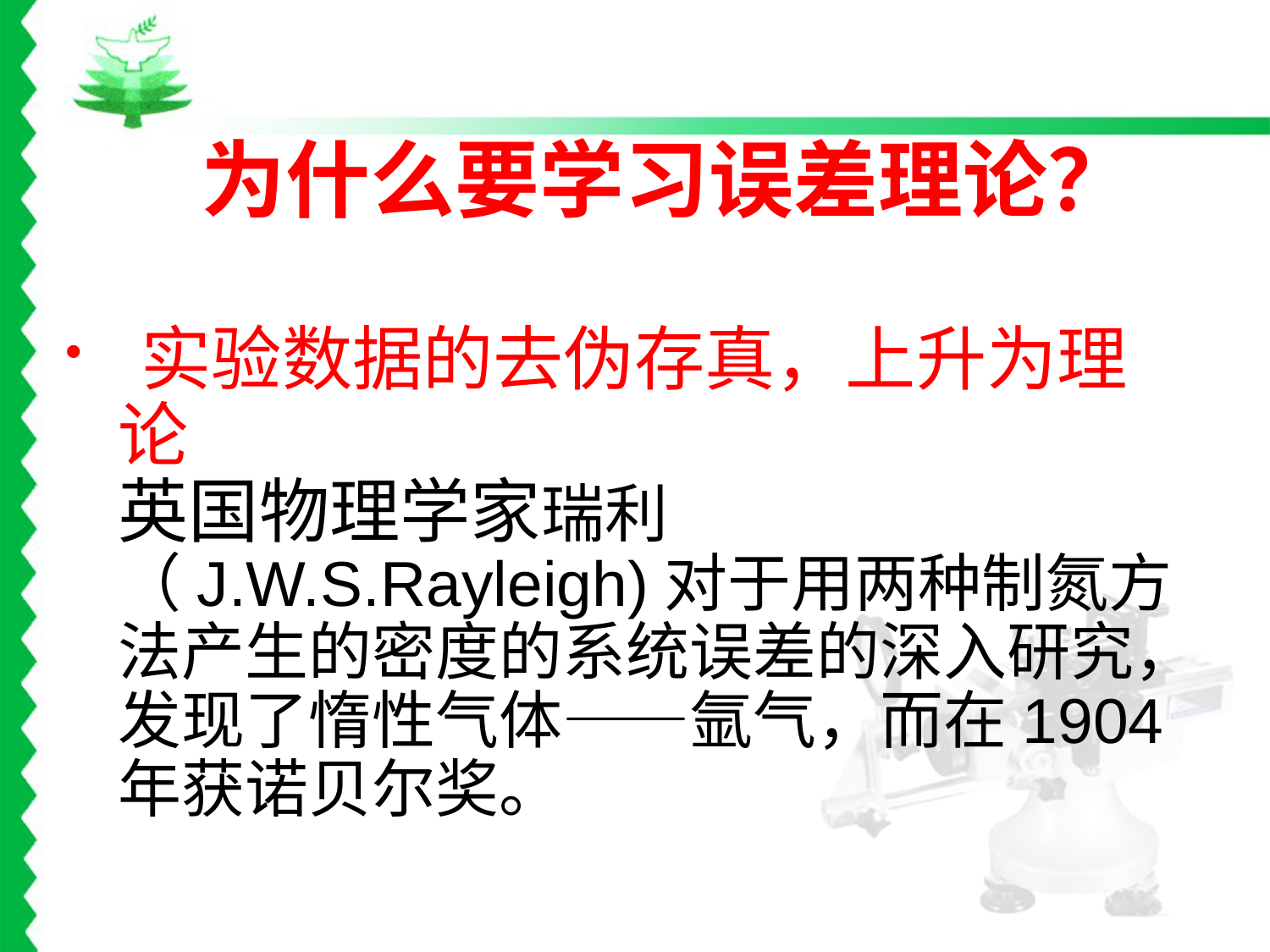

为什么要学习误差理论？
 实验数据的去伪存真，上升为理论
英国物理学家瑞利（J.W.S.Rayleigh)对于用两种制氮方法产生的密度的系统误差的深入研究，发现了惰性气体——氩气，而在1904年获诺贝尔奖。